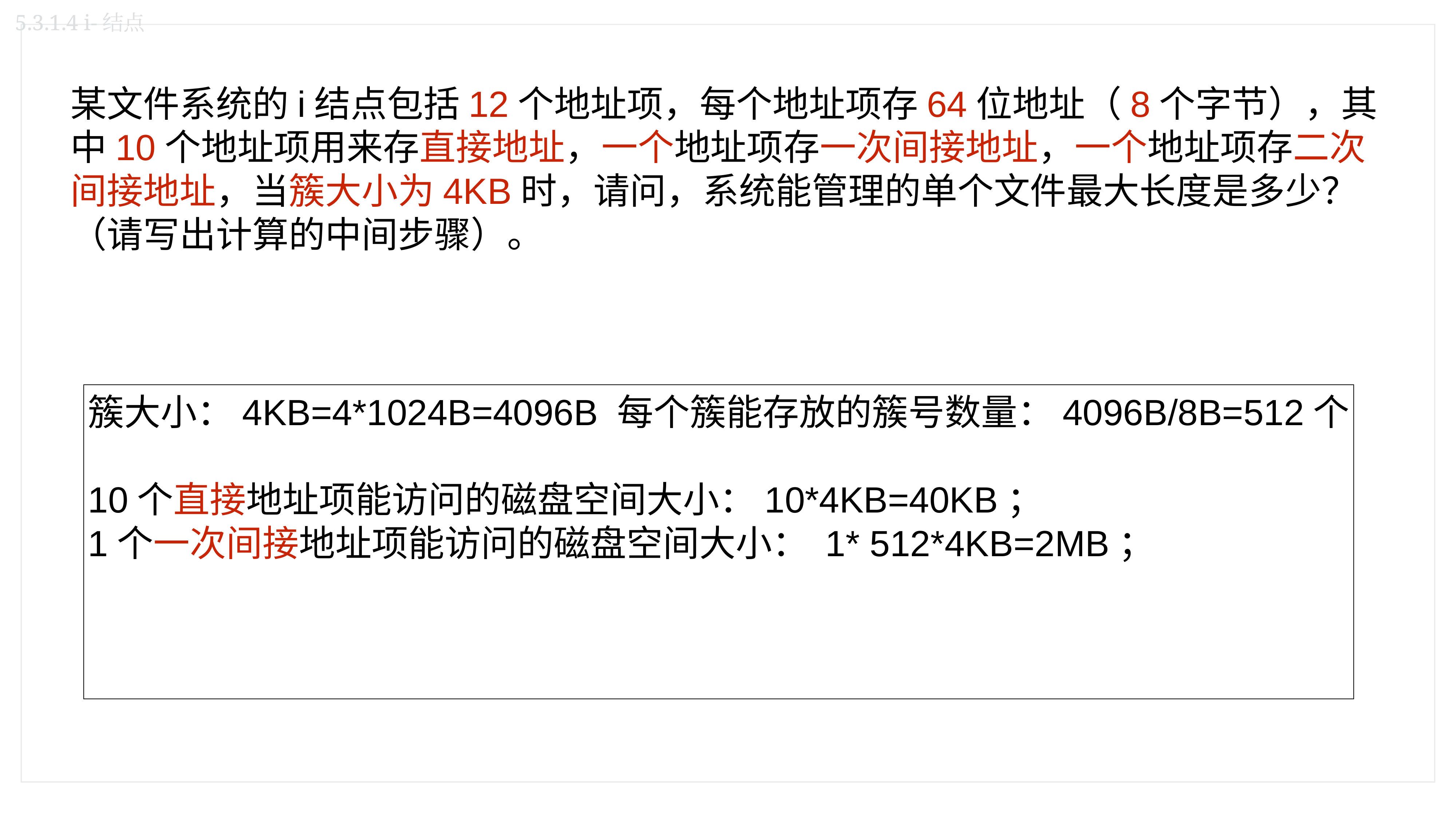

5.3.1.4 i-结点
某文件系统的i结点包括12个地址项，每个地址项存64位地址（8个字节），其中10个地址项用来存直接地址，一个地址项存一次间接地址，一个地址项存二次间接地址，当簇大小为4KB时，请问，系统能管理的单个文件最大长度是多少？（请写出计算的中间步骤）。
簇大小：4KB=4*1024B=4096B 每个簇能存放的簇号数量：4096B/8B=512个

10个直接地址项能访问的磁盘空间大小：10*4KB=40KB；
1个一次间接地址项能访问的磁盘空间大小： 1* 512*4KB=2MB；
1个二次间接地址项能访问的磁盘空间大小：5125124KB=1GB；

所以，系统能管理的单个文件最大长度是40KB+2MB+1GB。